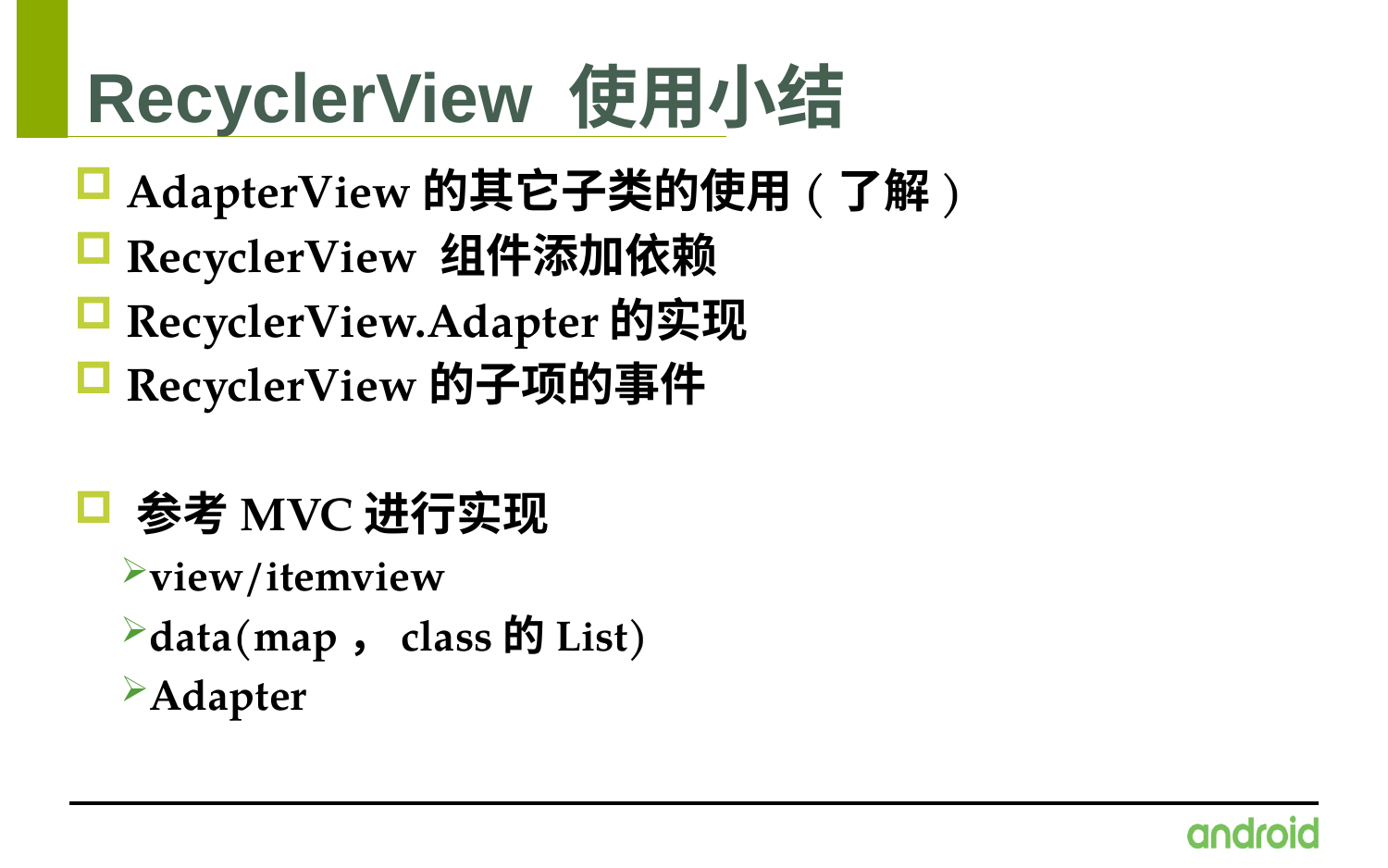

# RecyclerView 使用小结
 AdapterView的其它子类的使用(了解)
 RecyclerView 组件添加依赖
 RecyclerView.Adapter的实现
 RecyclerView的子项的事件

 参考MVC进行实现
view/itemview
data(map，class的List)
Adapter